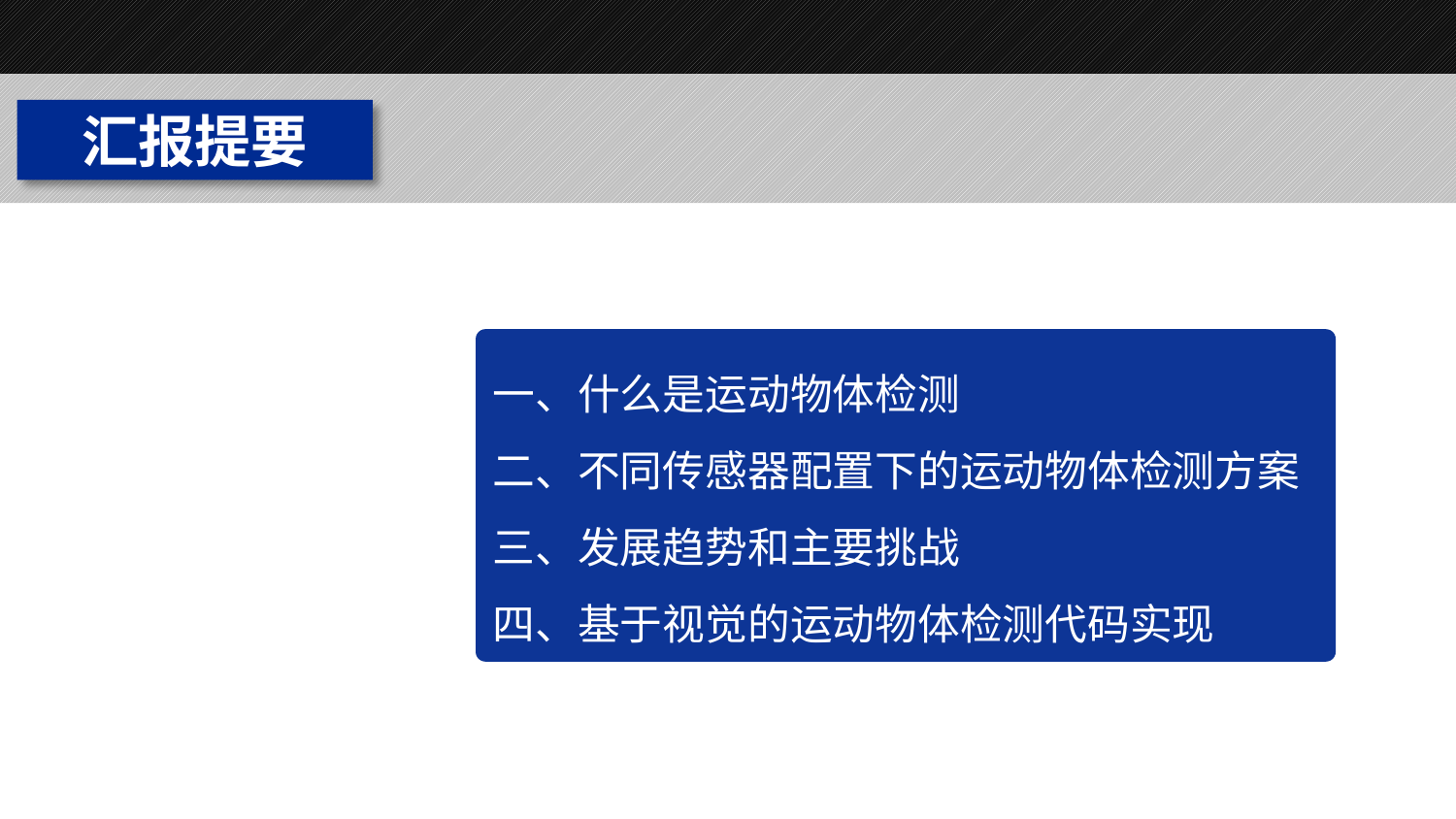

汇报提要
一、什么是运动物体检测
二、不同传感器配置下的运动物体检测方案
三、发展趋势和主要挑战
四、基于视觉的运动物体检测代码实现